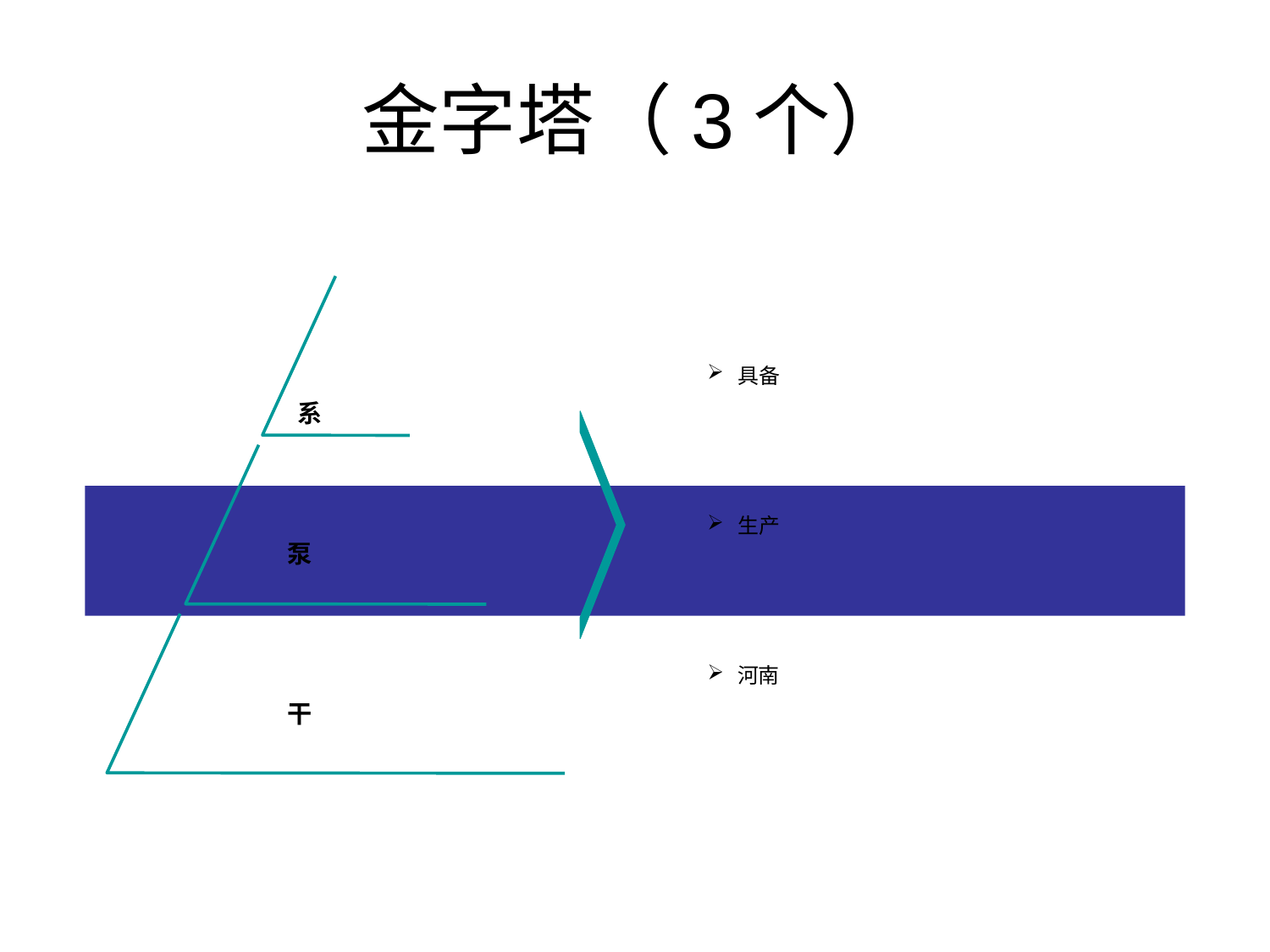

# 金字塔（3个）

具备
系

生产
泵
河南
干